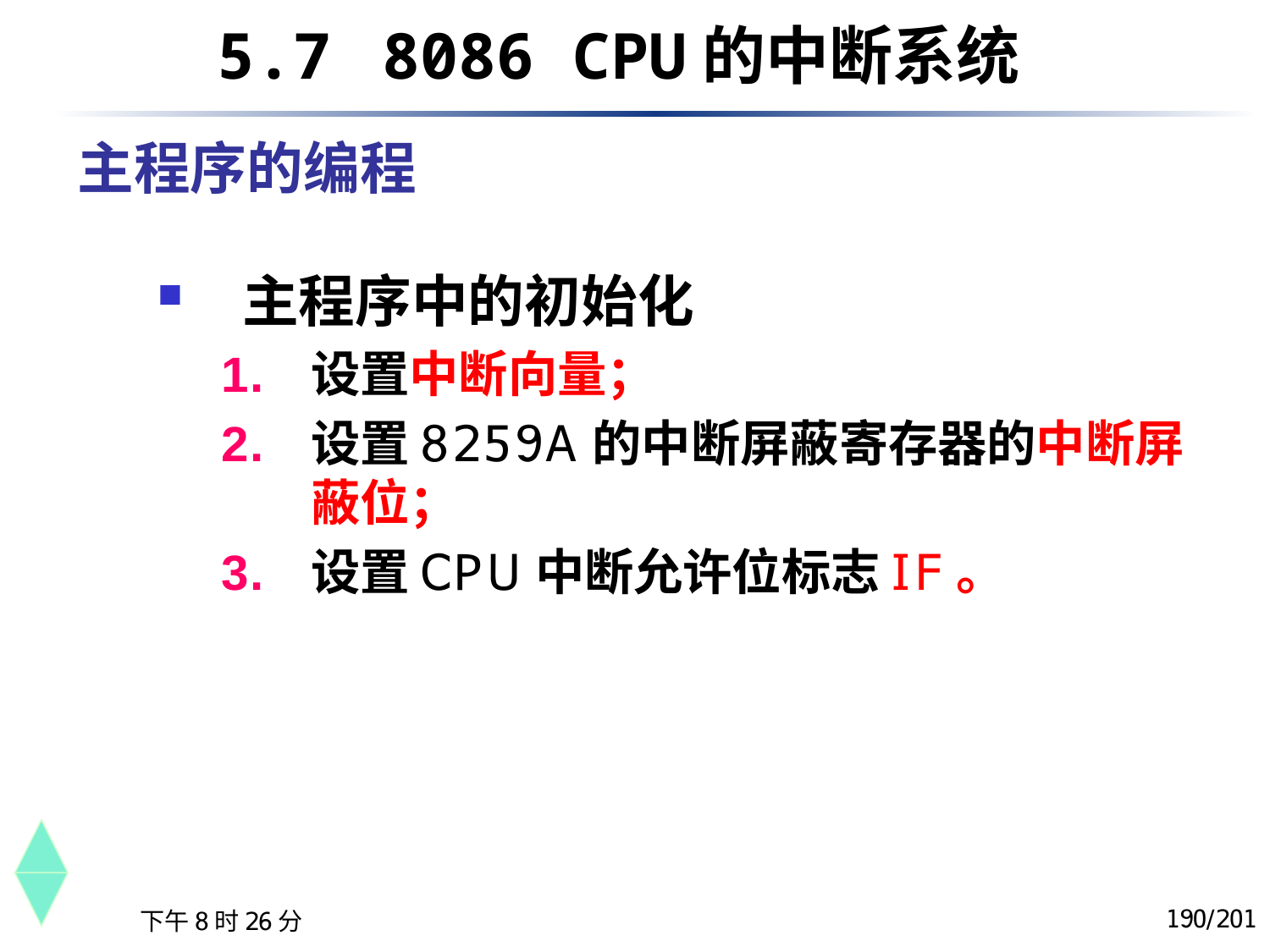

5.7	 8086 CPU的中断系统
# 主程序的编程
主程序中的初始化
设置中断向量；
设置8259A的中断屏蔽寄存器的中断屏蔽位；
设置CPU中断允许位标志IF。
190/201
下午8时26分